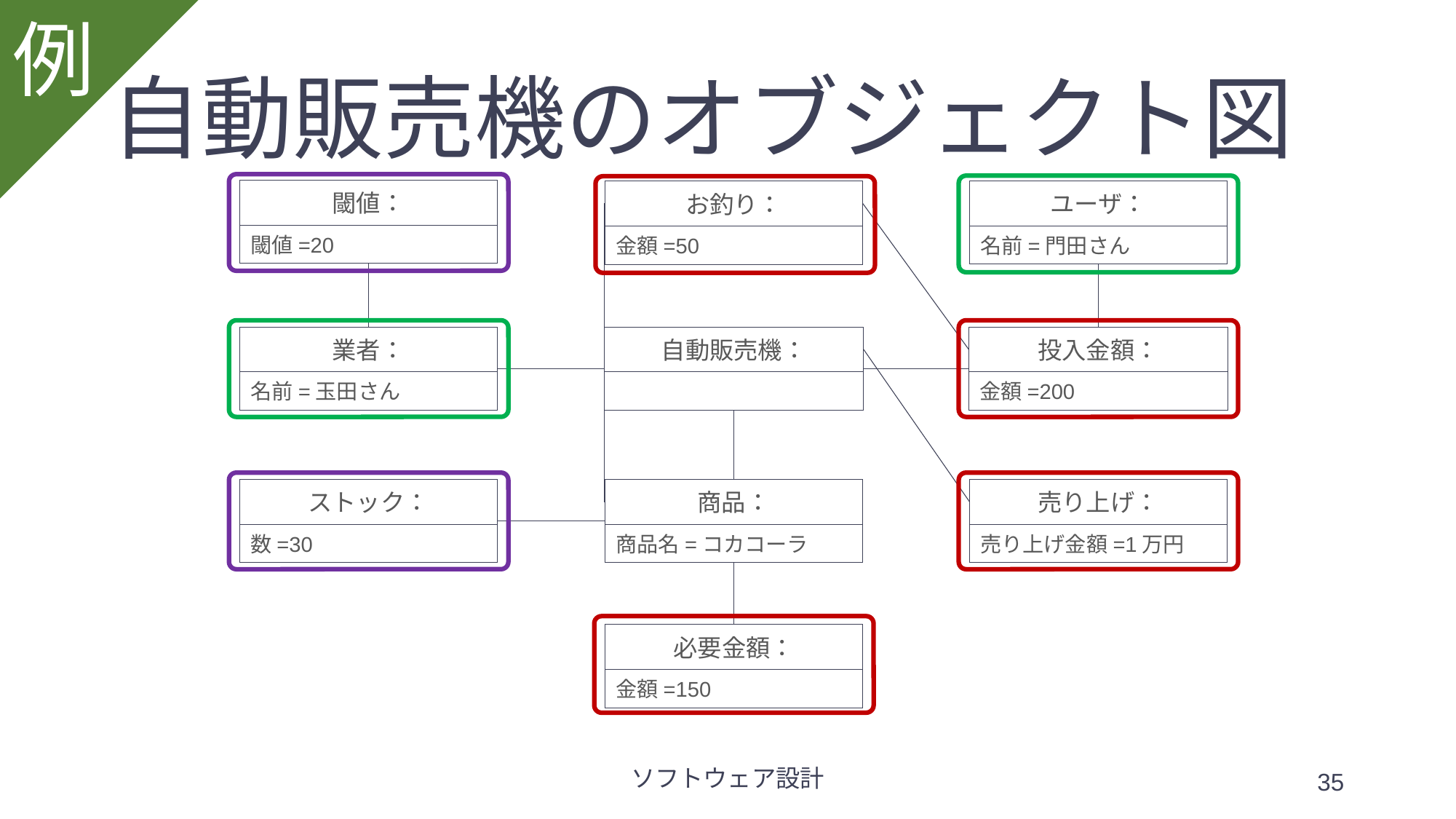

例
# 自動販売機のオブジェクト図

閾値：
閾値=20
ユーザ：
名前=門田さん
お釣り：
金額=50

業者：
名前=玉田さん
自動販売機：

投入金額：
金額=200

ストック：
数=30
商品：
商品名=コカコーラ
売り上げ：
売り上げ金額=1万円

必要金額：
金額=150
ソフトウェア設計
35